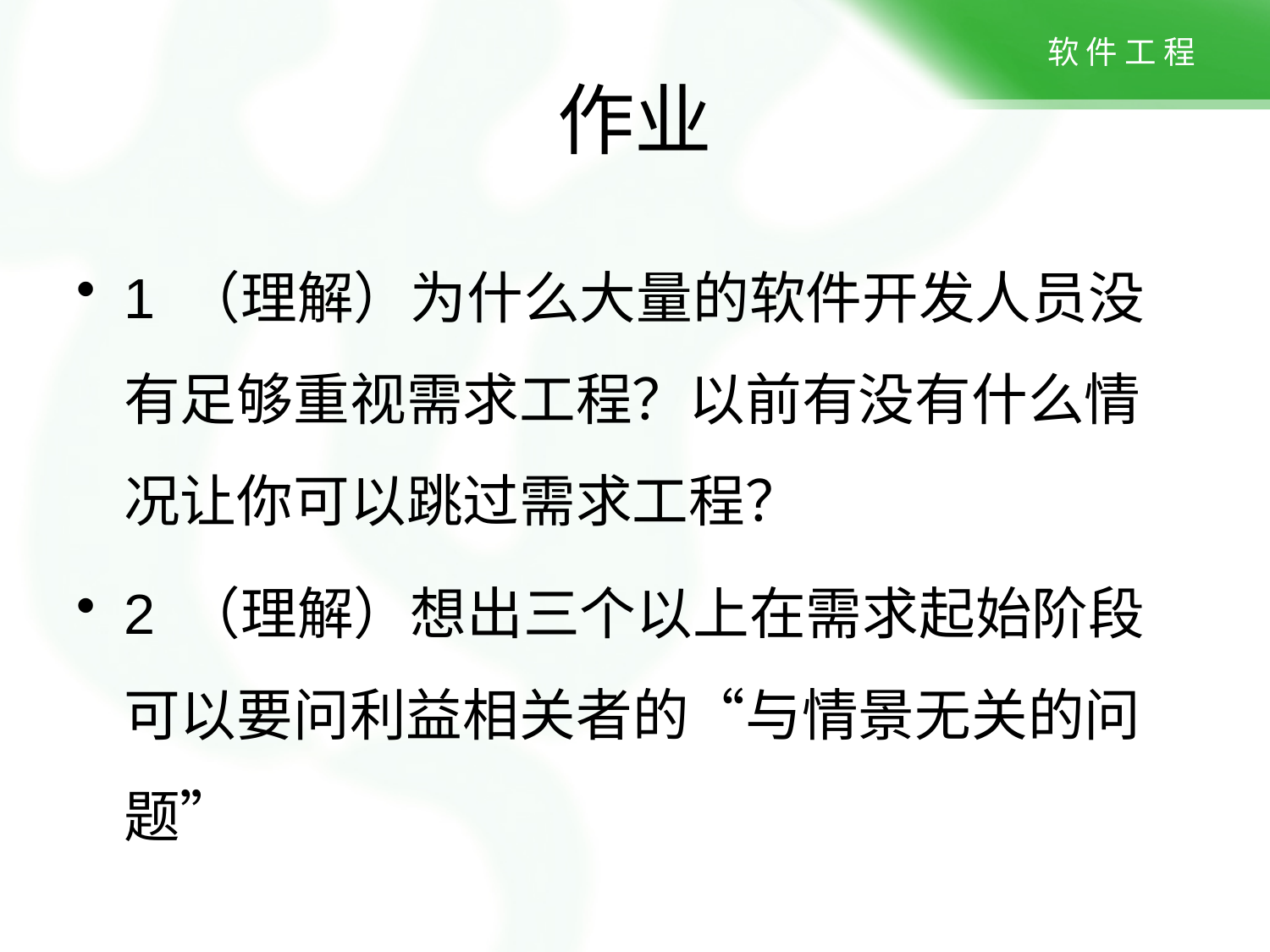

# 作业
1 （理解）为什么大量的软件开发人员没有足够重视需求工程？以前有没有什么情况让你可以跳过需求工程？
2 （理解）想出三个以上在需求起始阶段可以要问利益相关者的“与情景无关的问题”